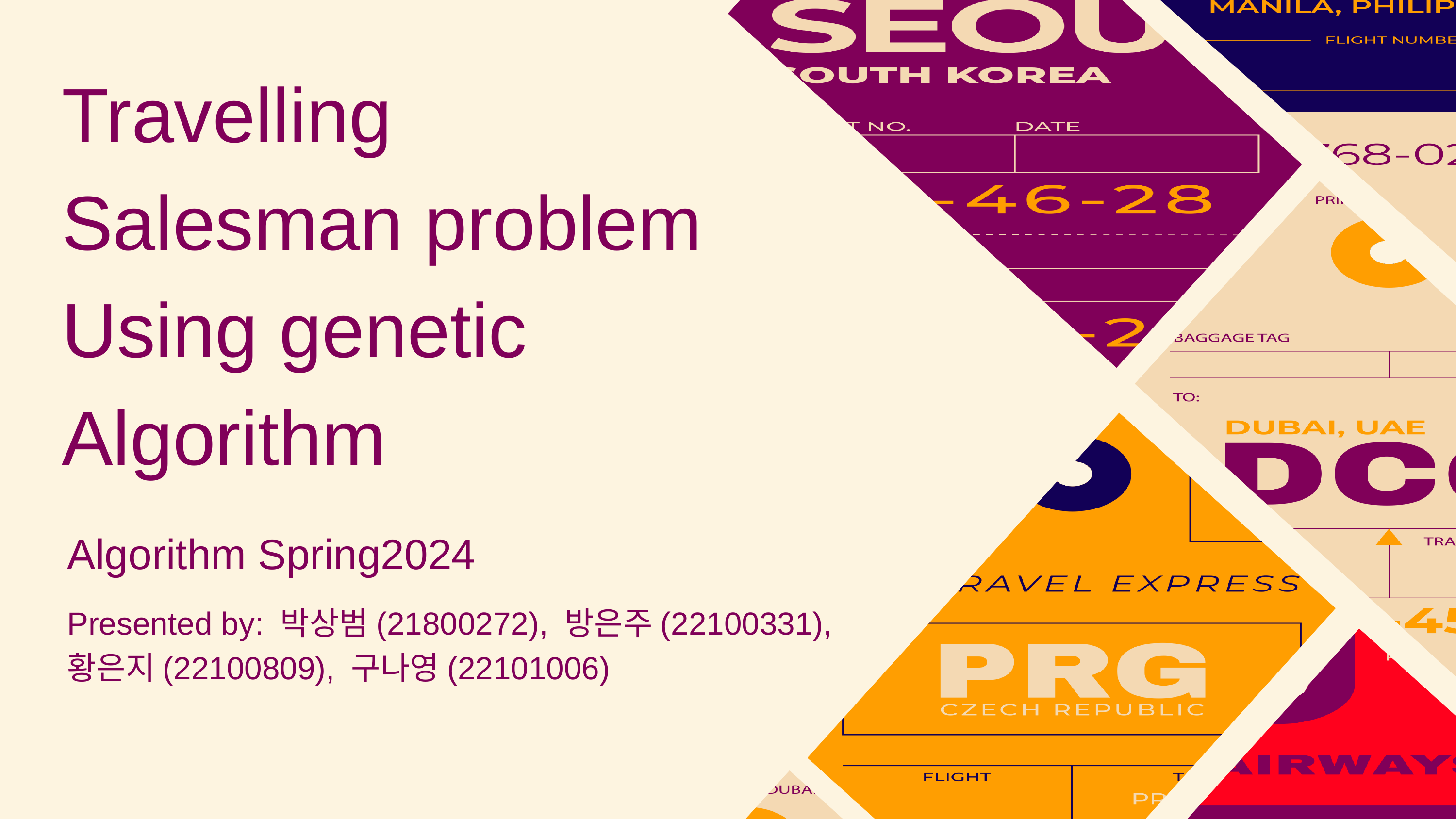

Travelling
Salesman problem
Using genetic
Algorithm

Algorithm Spring2024
Presented by: 박상범(21800272), 방은주(22100331), 황은지(22100809), 구나영(22101006)